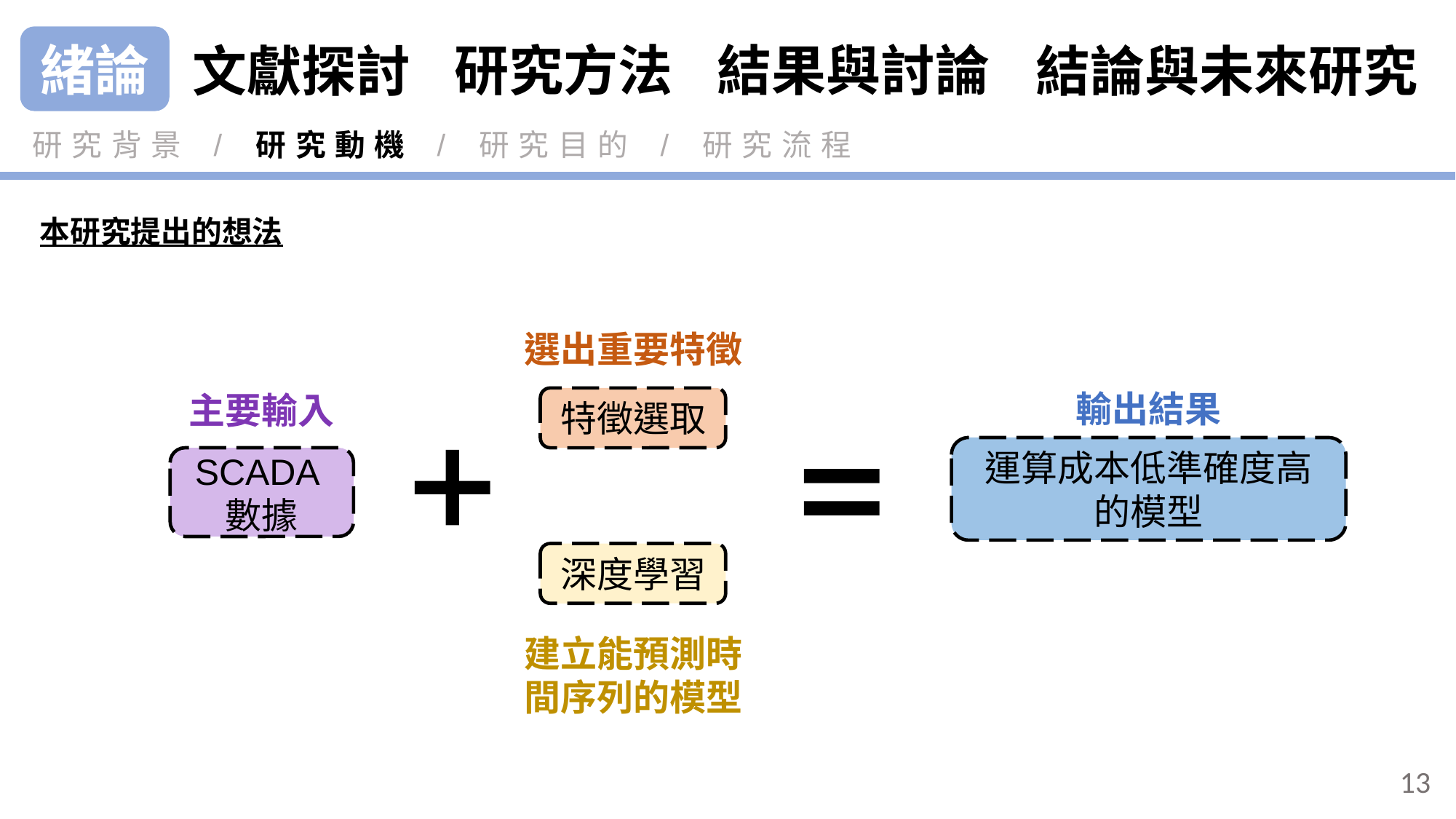

緒論
研究方法
結果與討論
結論與未來研究
文獻探討
研究背景 / 研究動機 / 研究目的 / 研究流程
本研究提出的想法
選出重要特徵
特徵選取
輸出結果
運算成本低準確度高
的模型

主要輸入

SCADA數據
深度學習
建立能預測時間序列的模型

13